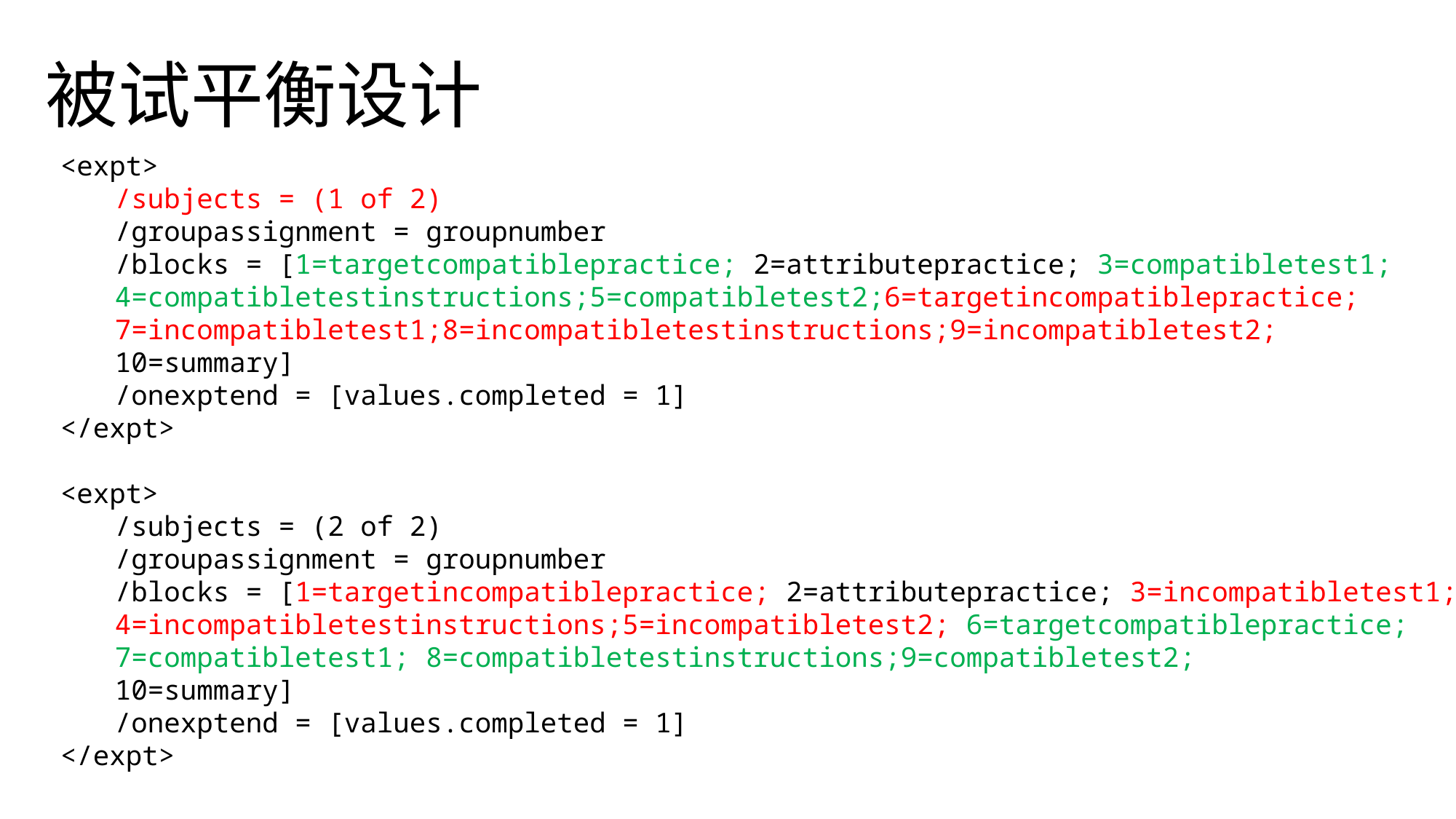

被试平衡设计
<expt>
/subjects = (1 of 2)
/groupassignment = groupnumber
/blocks = [1=targetcompatiblepractice; 2=attributepractice; 3=compatibletest1;
4=compatibletestinstructions;5=compatibletest2;6=targetincompatiblepractice;
7=incompatibletest1;8=incompatibletestinstructions;9=incompatibletest2;
10=summary]
/onexptend = [values.completed = 1]
</expt>

<expt>
/subjects = (2 of 2)
/groupassignment = groupnumber
/blocks = [1=targetincompatiblepractice; 2=attributepractice; 3=incompatibletest1; 4=incompatibletestinstructions;5=incompatibletest2; 6=targetcompatiblepractice;
7=compatibletest1; 8=compatibletestinstructions;9=compatibletest2;
10=summary]
/onexptend = [values.completed = 1]
</expt>